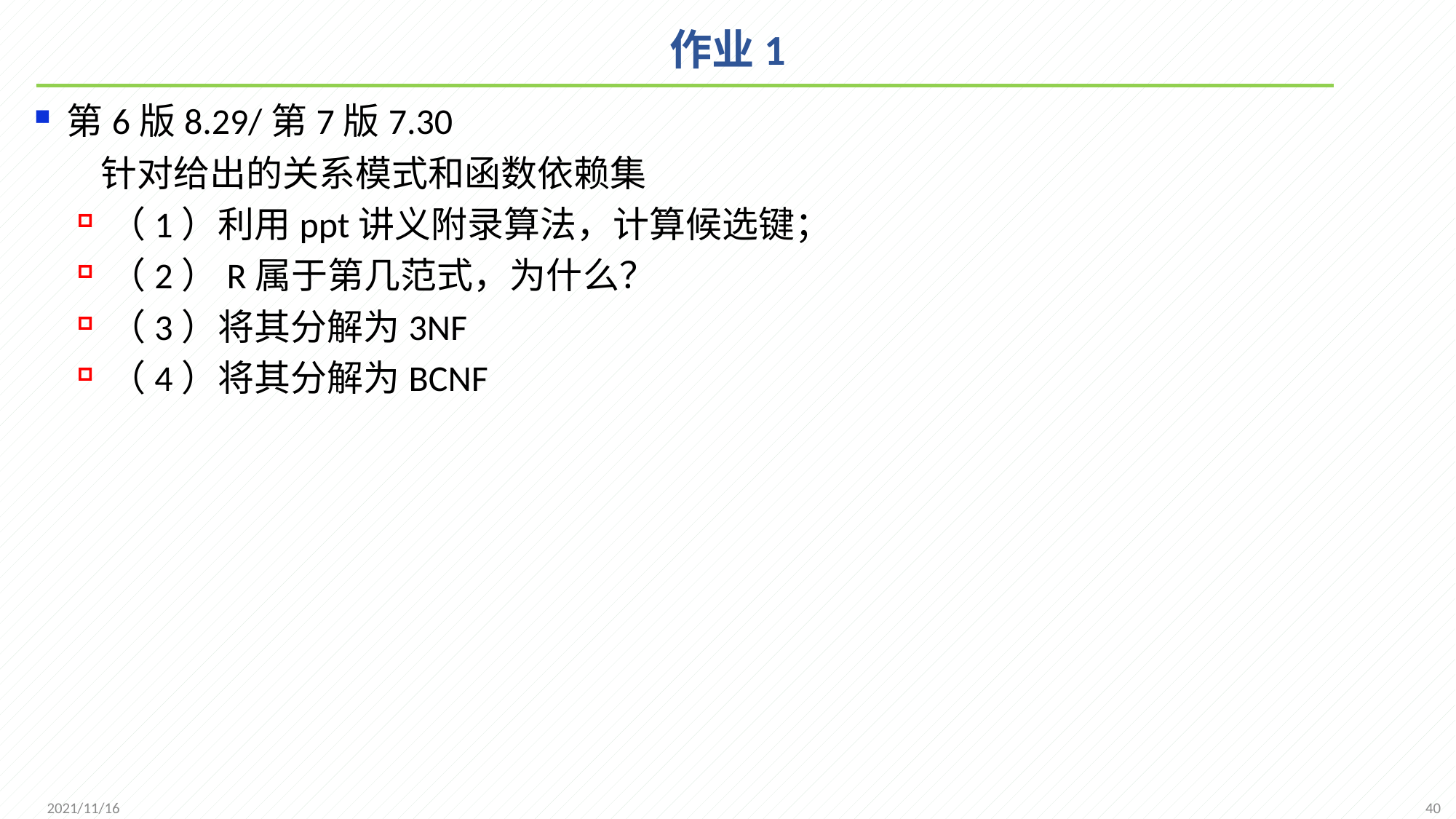

# 作业1
第6版8.29/第7版7.30
       针对给出的关系模式和函数依赖集
（1）利用ppt讲义附录算法，计算候选键；
（2）R属于第几范式，为什么？
（3）将其分解为3NF
（4）将其分解为BCNF
40
2021/11/16